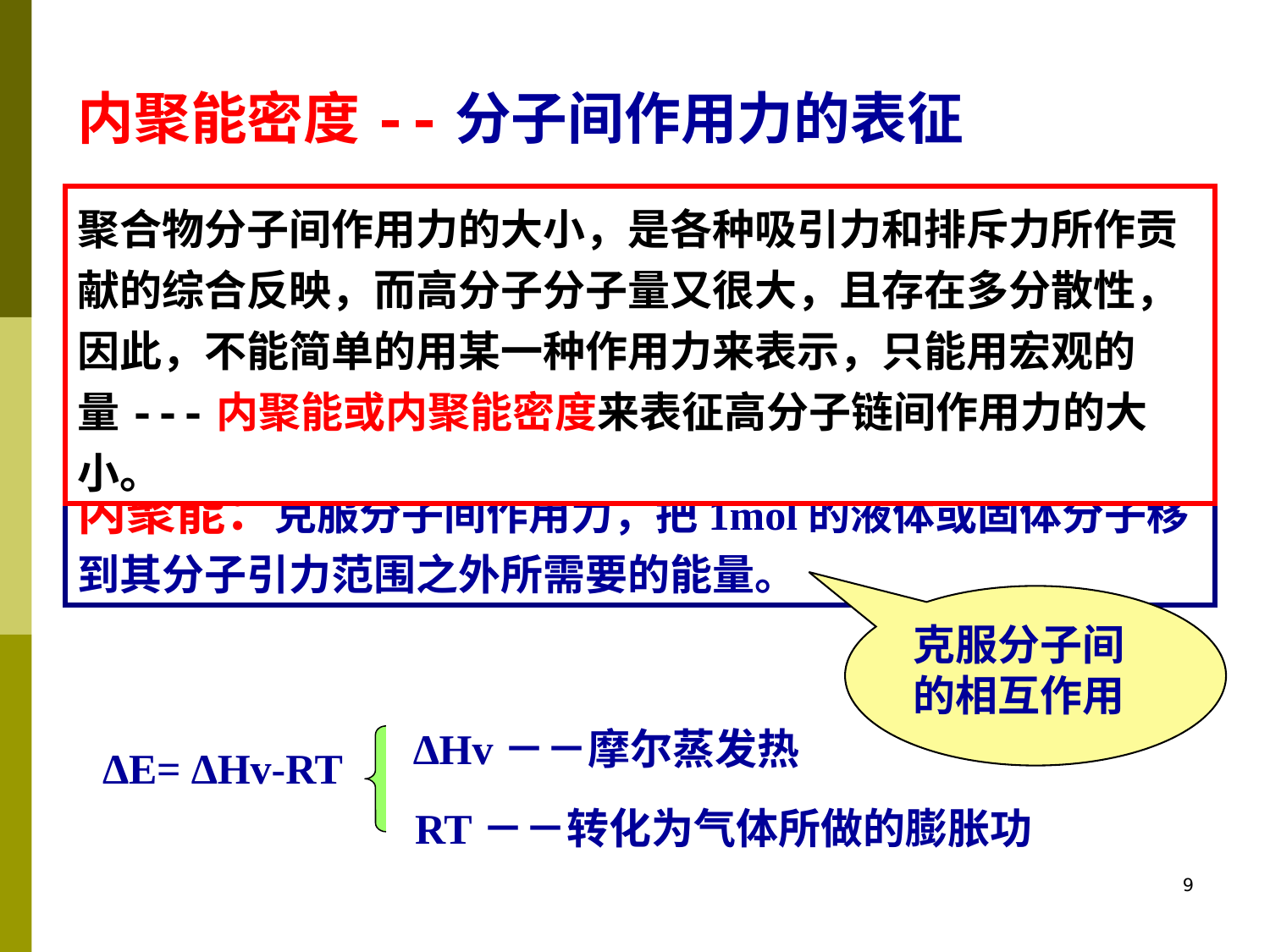

内聚能密度--分子间作用力的表征
聚合物分子间作用力的大小，是各种吸引力和排斥力所作贡献的综合反映，而高分子分子量又很大，且存在多分散性，因此，不能简单的用某一种作用力来表示，只能用宏观的量---内聚能或内聚能密度来表征高分子链间作用力的大小。
内聚能：克服分子间作用力，把1mol的液体或固体分子移到其分子引力范围之外所需要的能量。
克服分子间的相互作用
∆Hv－－摩尔蒸发热

 ∆E= ∆Hv-RT
RT－－转化为气体所做的膨胀功
9